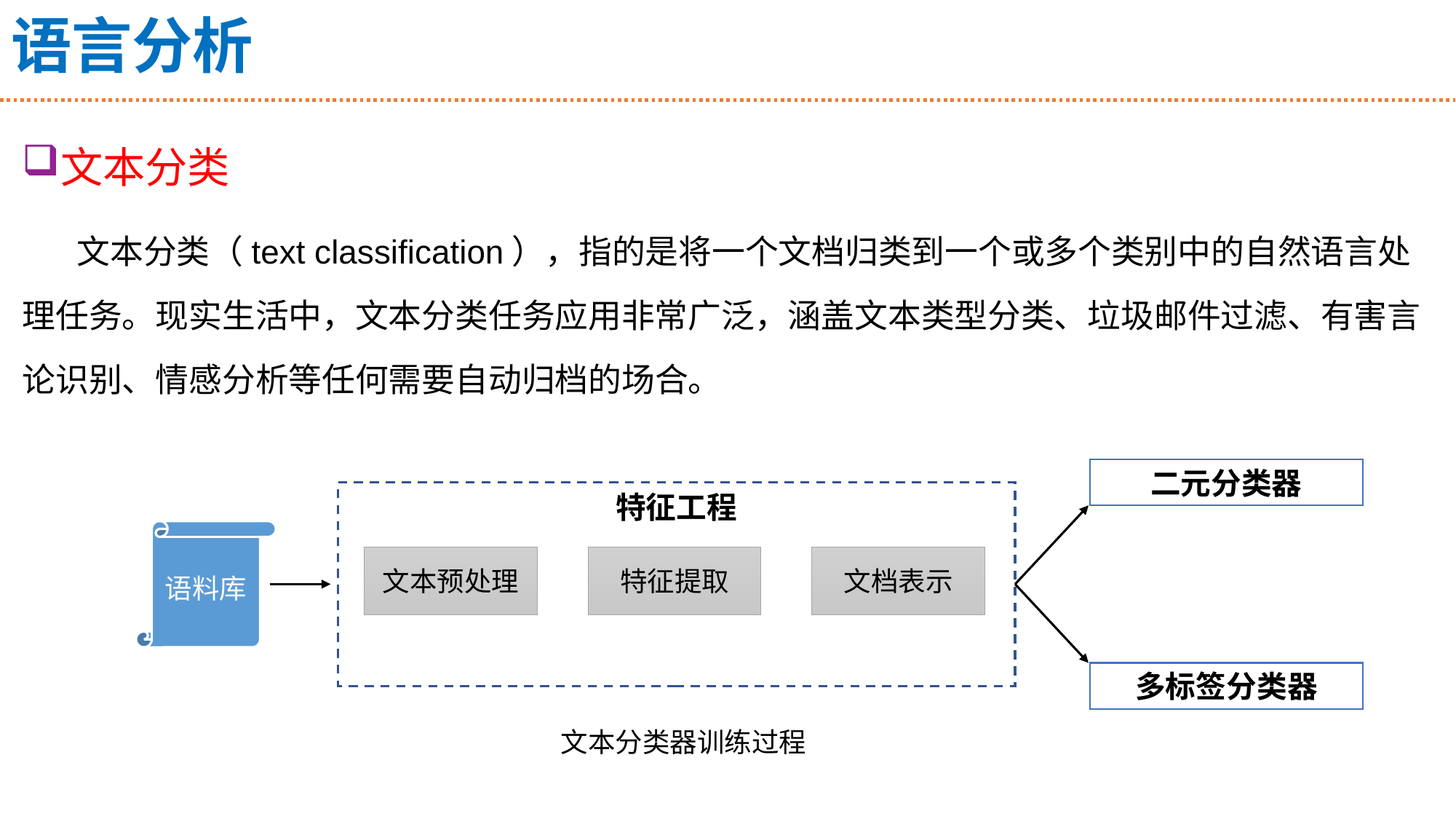

# 语言分析
文本分类
文本分类（text classification），指的是将一个文档归类到一个或多个类别中的自然语言处理任务。现实生活中，文本分类任务应用非常广泛，涵盖文本类型分类、垃圾邮件过滤、有害言论识别、情感分析等任何需要自动归档的场合。
二元分类器

特征工程
语料库
文本预处理
特征提取
文档表示
多标签分类器
文本分类器训练过程